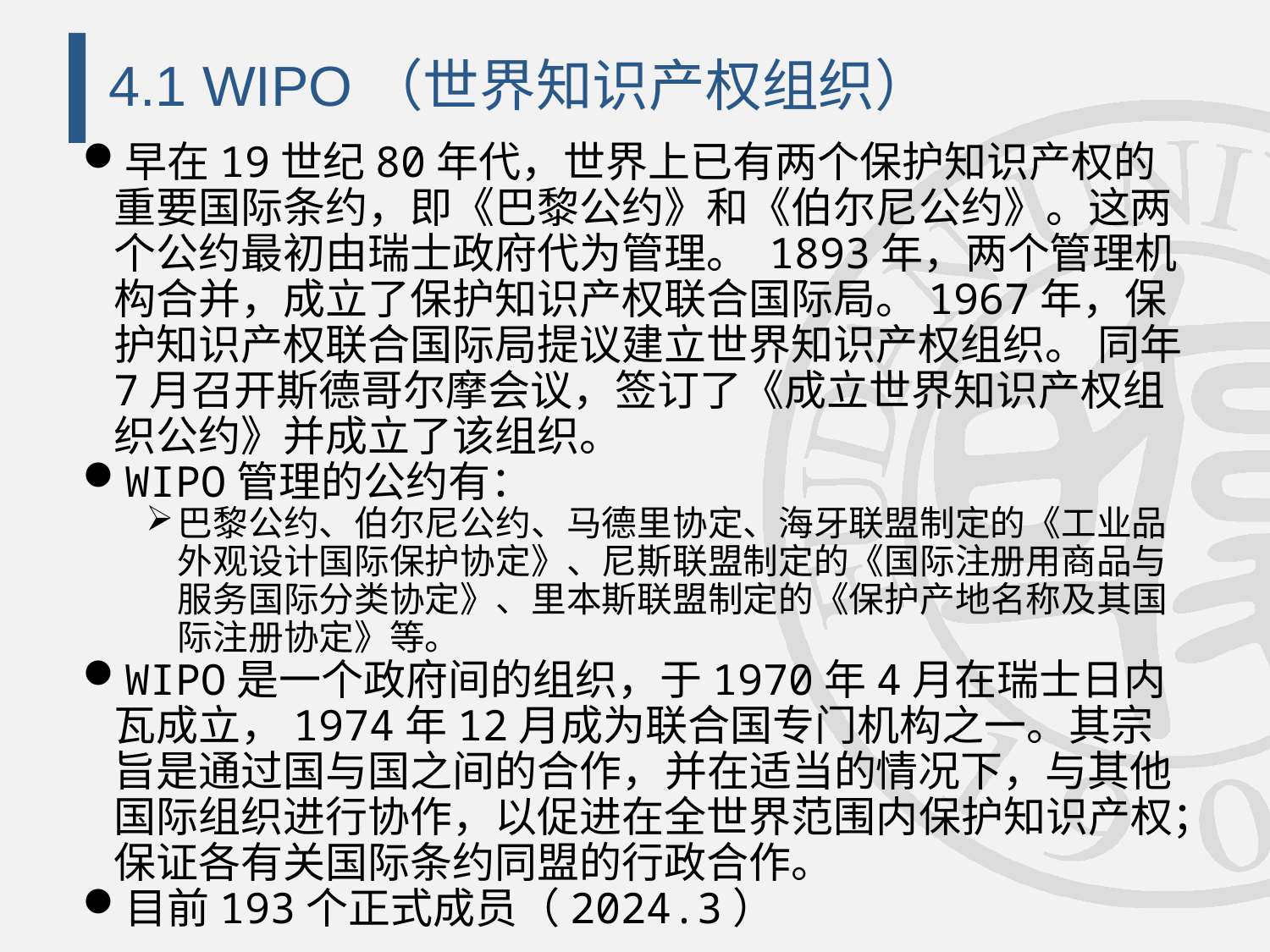

# 4.1 WIPO（世界知识产权组织）
早在19世纪80年代，世界上已有两个保护知识产权的重要国际条约，即《巴黎公约》和《伯尔尼公约》。这两个公约最初由瑞士政府代为管理。 1893年，两个管理机构合并，成立了保护知识产权联合国际局。1967年，保护知识产权联合国际局提议建立世界知识产权组织。 同年7月召开斯德哥尔摩会议，签订了《成立世界知识产权组织公约》并成立了该组织。
WIPO管理的公约有：
巴黎公约、伯尔尼公约、马德里协定、海牙联盟制定的《工业品外观设计国际保护协定》、尼斯联盟制定的《国际注册用商品与服务国际分类协定》、里本斯联盟制定的《保护产地名称及其国际注册协定》等。
WIPO是一个政府间的组织，于1970年4月在瑞士日内瓦成立，1974年12月成为联合国专门机构之一。其宗旨是通过国与国之间的合作，并在适当的情况下，与其他国际组织进行协作，以促进在全世界范围内保护知识产权；保证各有关国际条约同盟的行政合作。
目前193个正式成员（2024.3）